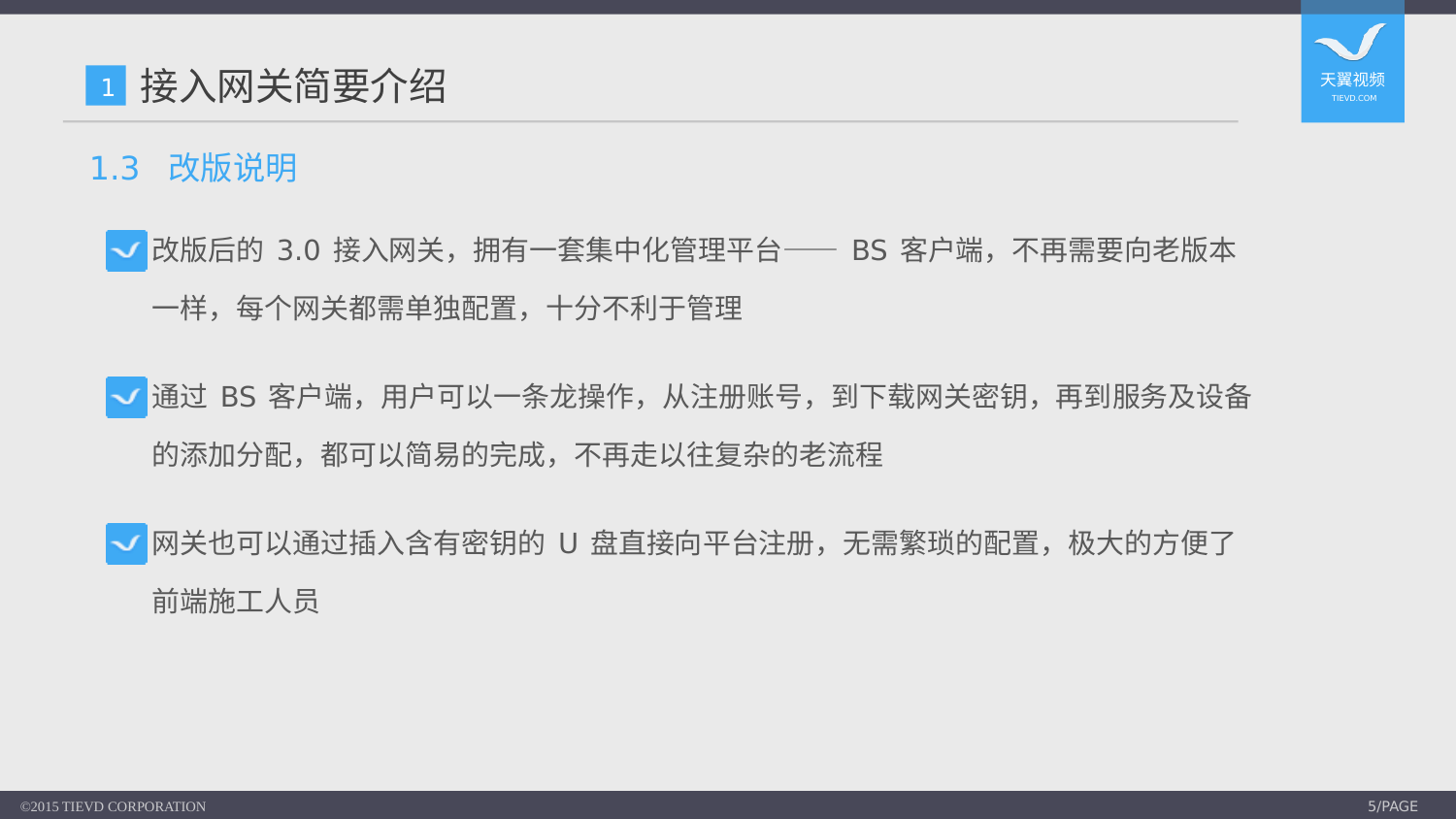

# 接入网关简要介绍
1
1.3  改版说明
改版后的3.0接入网关，拥有一套集中化管理平台——BS客户端，不再需要向老版本一样，每个网关都需单独配置，十分不利于管理
通过BS客户端，用户可以一条龙操作，从注册账号，到下载网关密钥，再到服务及设备的添加分配，都可以简易的完成，不再走以往复杂的老流程
网关也可以通过插入含有密钥的U盘直接向平台注册，无需繁琐的配置，极大的方便了前端施工人员

©2015 TIEVD CORPORATION
5/PAGE